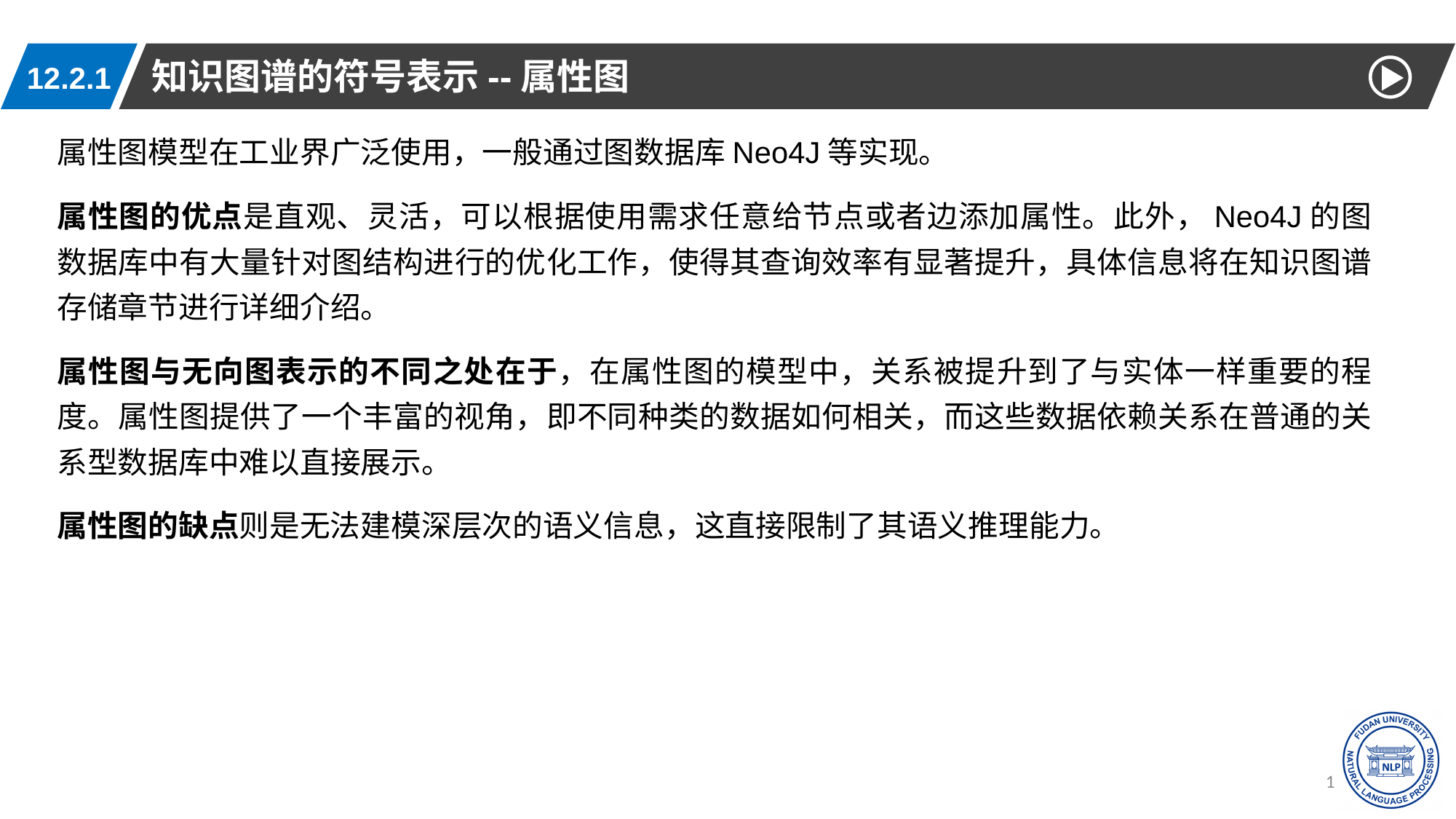

知识图谱的符号表示--属性图
12.2.1

属性图模型在工业界广泛使用，一般通过图数据库Neo4J等实现。
属性图的优点是直观、灵活，可以根据使用需求任意给节点或者边添加属性。此外，Neo4J的图数据库中有大量针对图结构进行的优化工作，使得其查询效率有显著提升，具体信息将在知识图谱存储章节进行详细介绍。
属性图与无向图表示的不同之处在于，在属性图的模型中，关系被提升到了与实体一样重要的程度。属性图提供了一个丰富的视角，即不同种类的数据如何相关，而这些数据依赖关系在普通的关系型数据库中难以直接展示。
属性图的缺点则是无法建模深层次的语义信息，这直接限制了其语义推理能力。
18